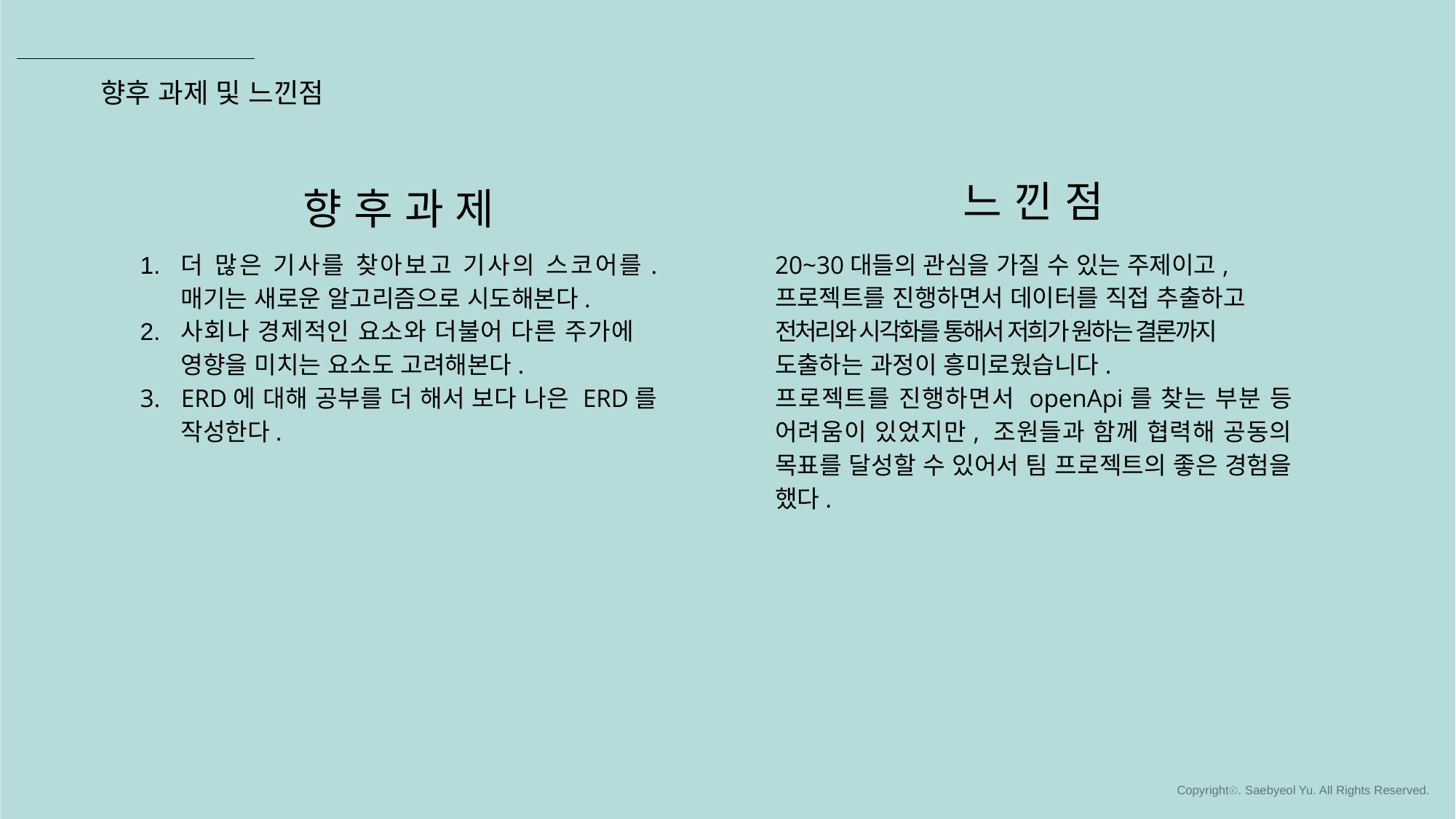

향후 과제 및 느낀점
느 낀 점
향 후 과 제
더 많은 기사를 찾아보고 기사의 스코어를. 매기는 새로운 알고리즘으로 시도해본다.
사회나 경제적인 요소와 더불어 다른 주가에    영향을 미치는 요소도 고려해본다.
ERD에 대해 공부를 더 해서 보다 나은 ERD를 작성한다.

20~30대들의 관심을 가질 수 있는 주제이고,    프로젝트를 진행하면서 데이터를 직접 추출하고 전처리와 시각화를 통해서 저희가 원하는 결론까지   도출하는 과정이 흥미로웠습니다.
프로젝트를 진행하면서 openApi를 찾는 부분 등 어려움이 있었지만, 조원들과 함께 협력해 공동의 목표를 달성할 수 있어서 팀 프로젝트의 좋은 경험을 했다.